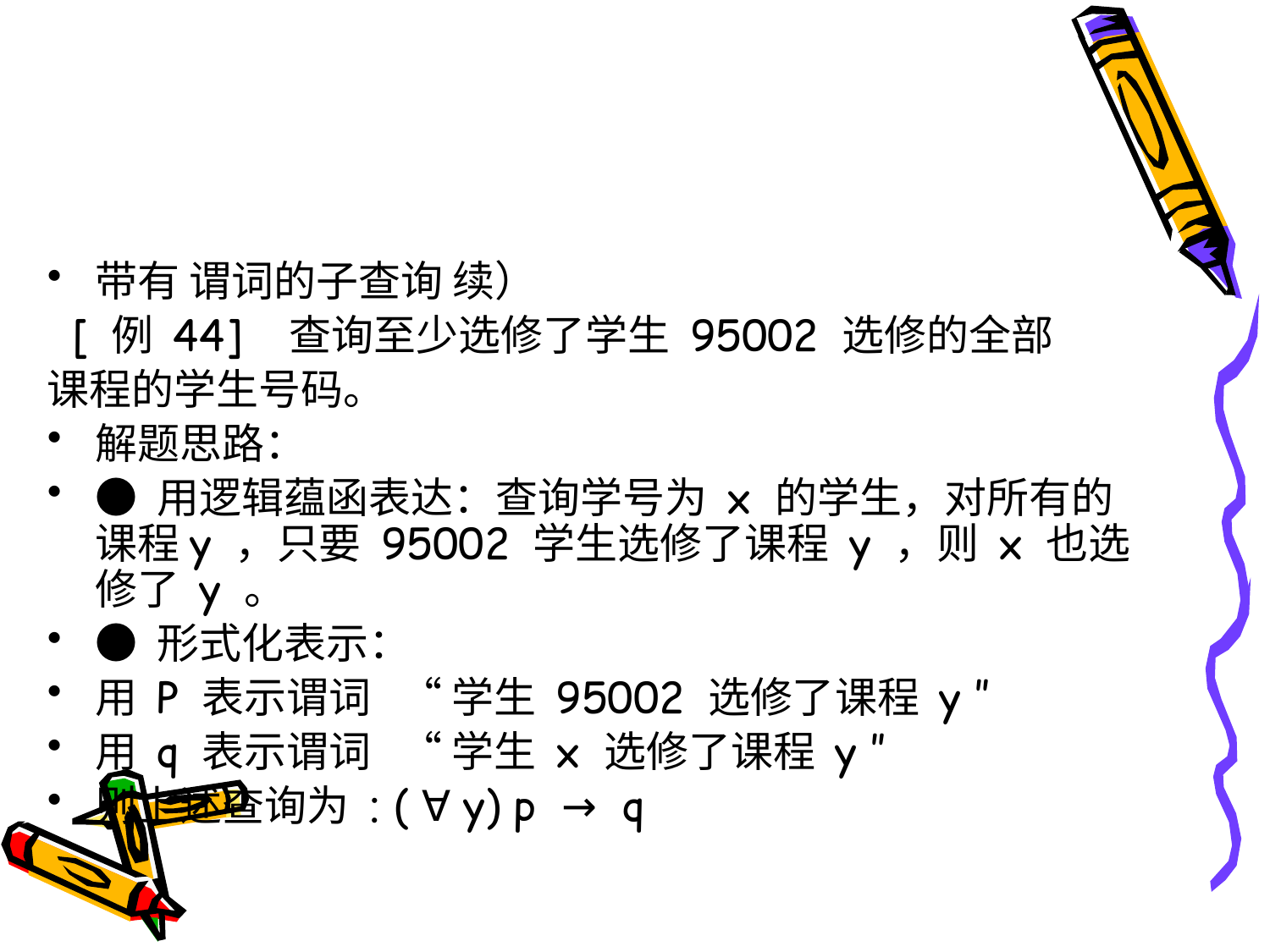

#
带有 谓词的子查询 续）
  [ 例 44]   查询至少选修了学生 95002 选修的全部
课程的学生号码。
解题思路：
● 用逻辑蕴函表达：查询学号为 x 的学生，对所有的课程y ，只要 95002 学生选修了课程 y ，则 x 也选修了 y 。
● 形式化表示：
用 P 表示谓词   “ 学生 95002 选修了课程 y ”
用 q 表示谓词   “ 学生 x 选修了课程 y ”
则上述查询为 : ( ∀ y) p  →  q